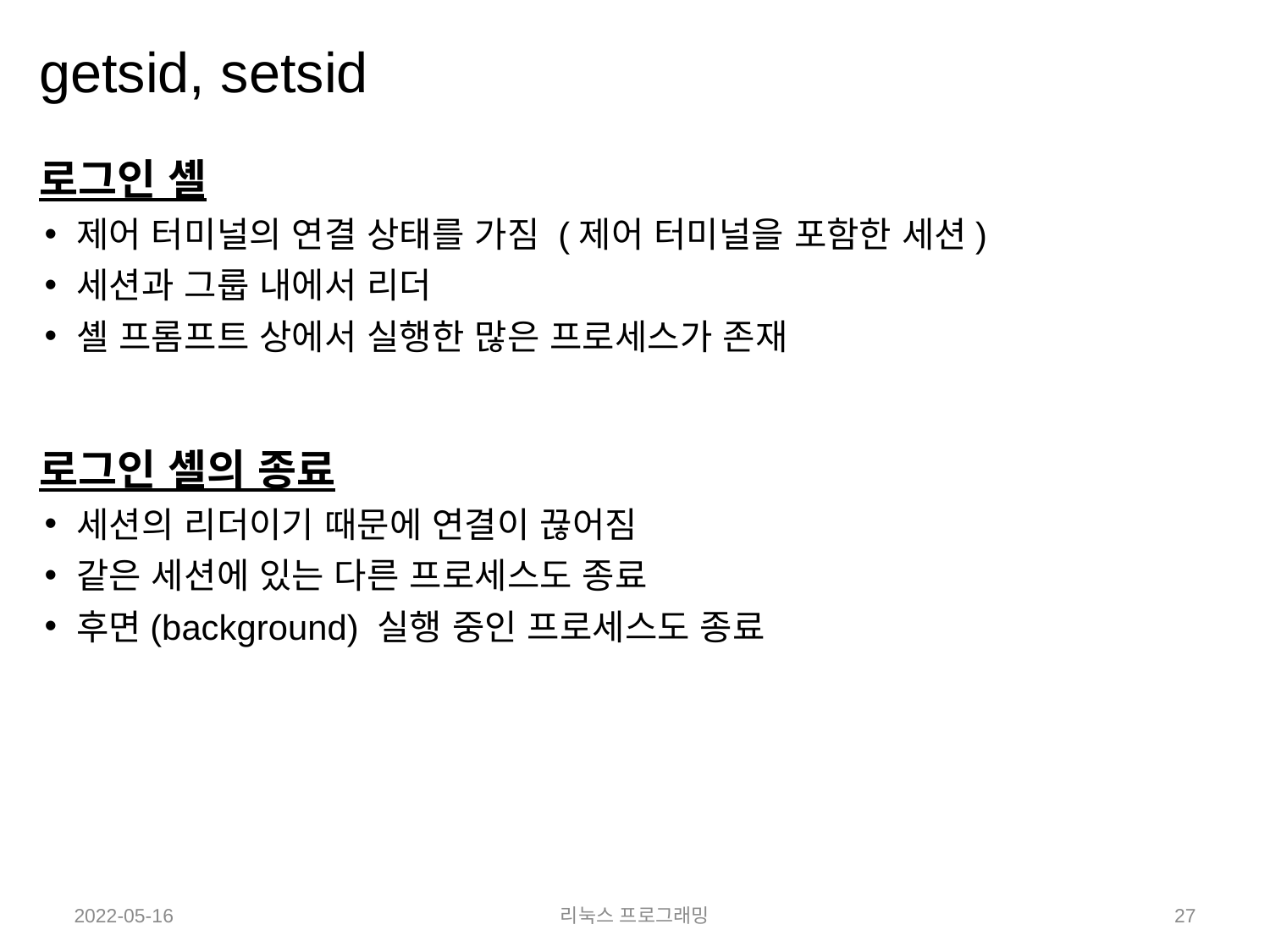

# getsid, setsid
로그인 셸
제어 터미널의 연결 상태를 가짐 (제어 터미널을 포함한 세션)
세션과 그룹 내에서 리더
셸 프롬프트 상에서 실행한 많은 프로세스가 존재

로그인 셸의 종료
세션의 리더이기 때문에 연결이 끊어짐
같은 세션에 있는 다른 프로세스도 종료
후면(background) 실행 중인 프로세스도 종료

2022-05-16
리눅스 프로그래밍
27